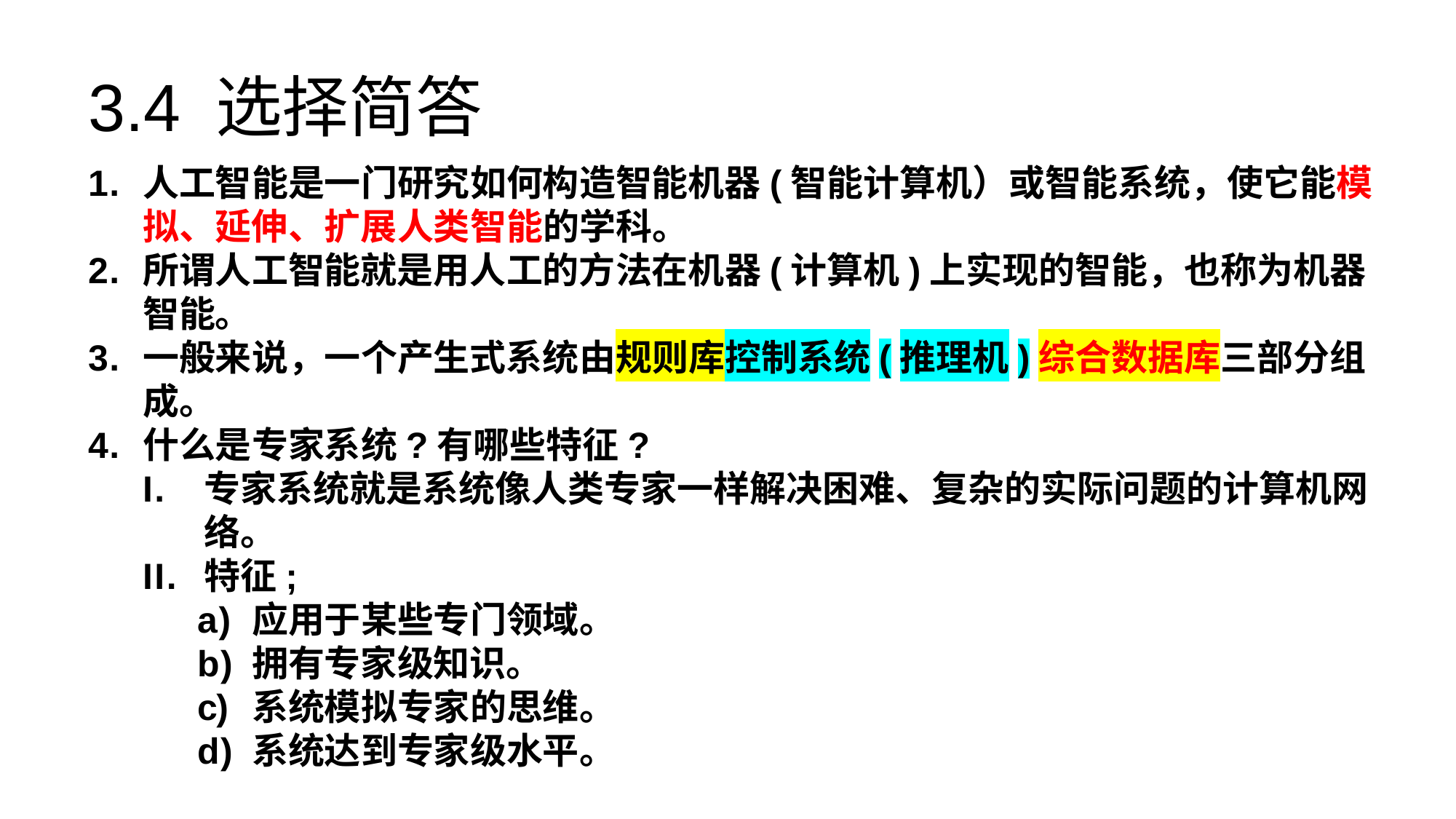

# 3.4 选择简答
人工智能是一门研究如何构造智能机器(智能计算机）或智能系统，使它能模拟、延伸、扩展人类智能的学科。
所谓人工智能就是用人工的方法在机器(计算机)上实现的智能，也称为机器智能。
一般来说，一个产生式系统由规则库控制系统(推理机)综合数据库三部分组成。
什么是专家系统?有哪些特征?
专家系统就是系统像人类专家一样解决困难、复杂的实际问题的计算机网络。
特征;
应用于某些专门领域。
拥有专家级知识。
系统模拟专家的思维。
系统达到专家级水平。